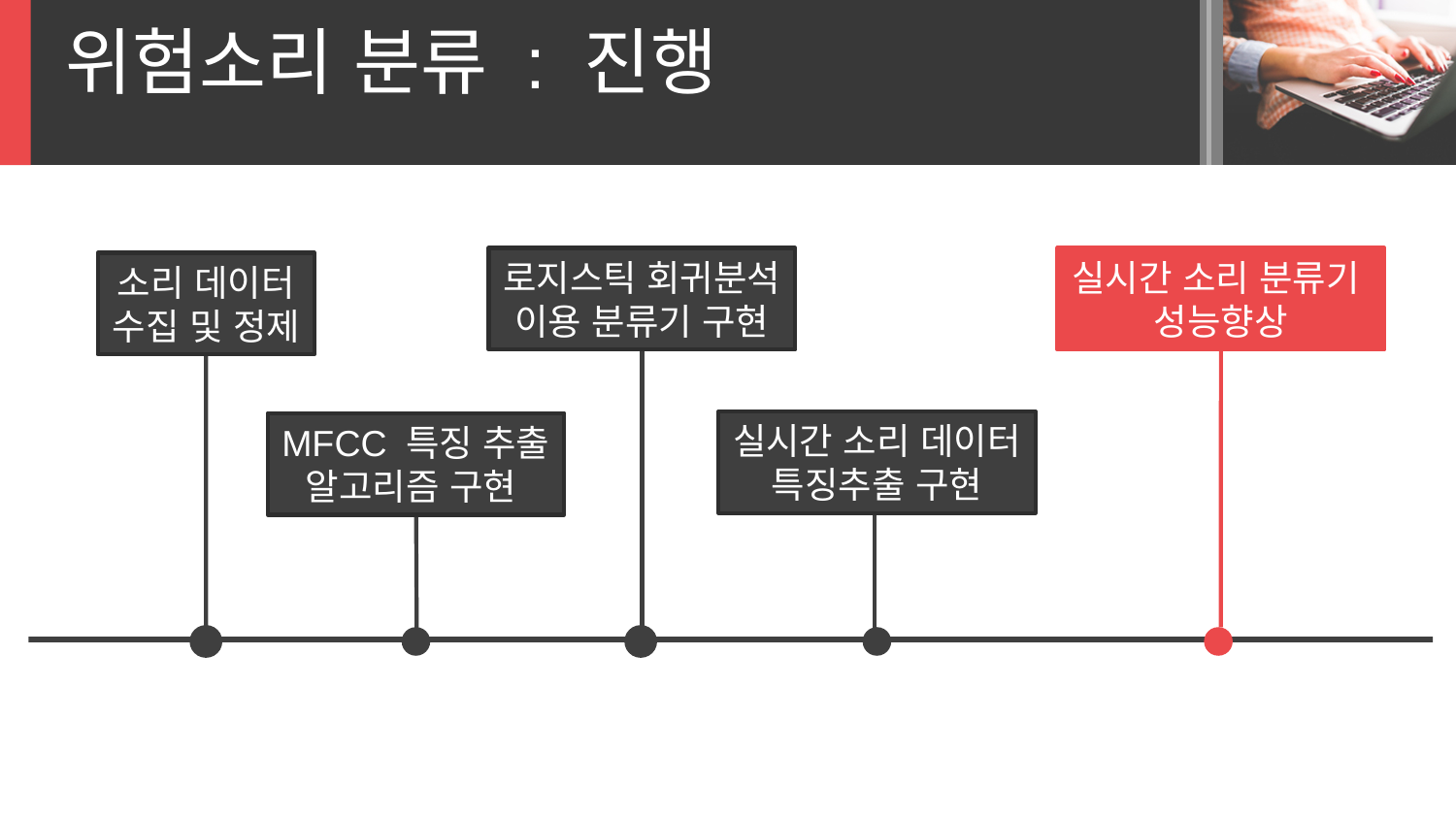

위험소리 분류 : 진행
로지스틱 회귀분석
이용 분류기 구현
실시간 소리 분류기
성능향상
소리 데이터
수집 및 정제
실시간 소리 데이터
특징추출 구현
MFCC 특징 추출
알고리즘 구현